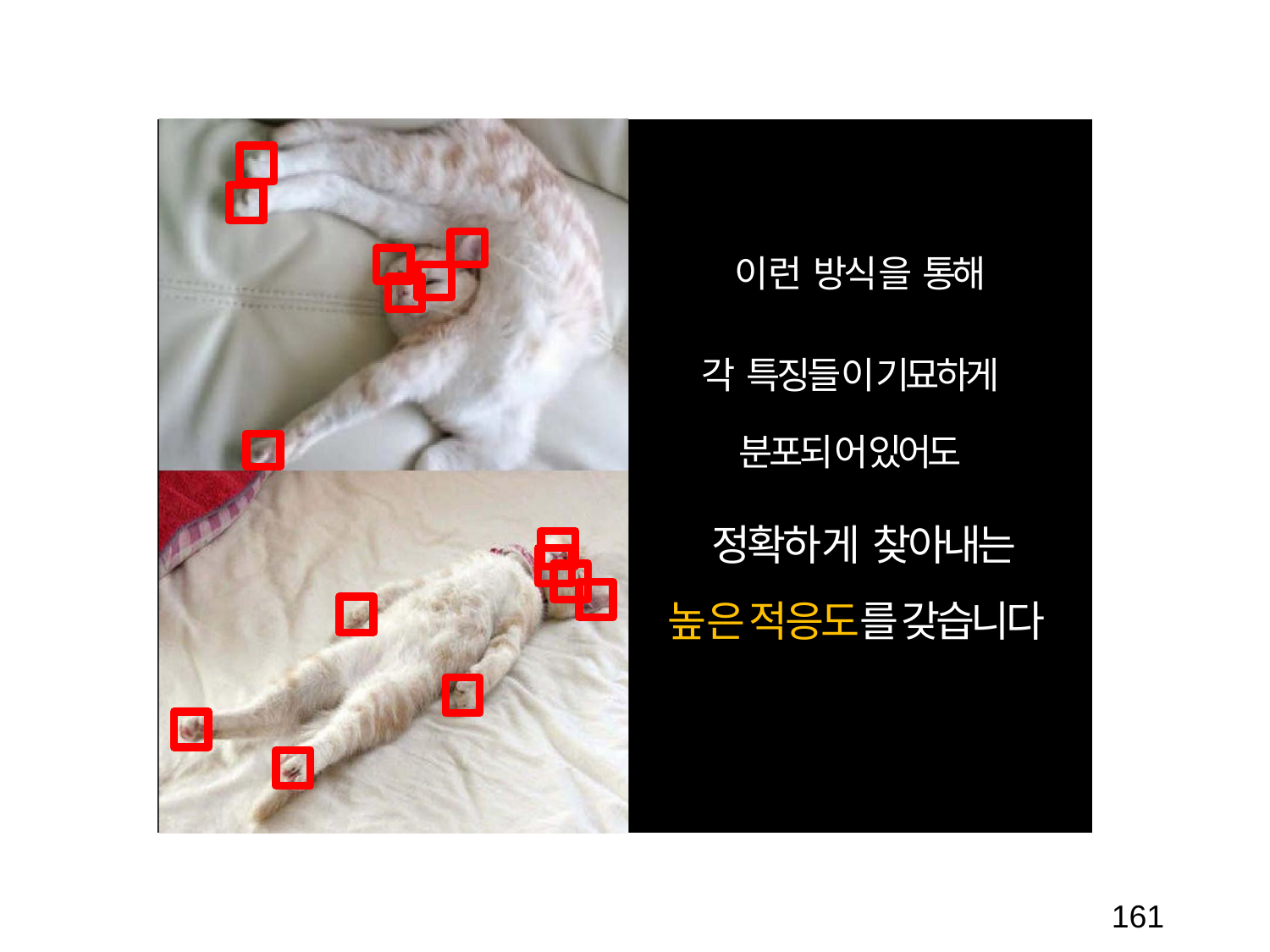

이런 방식을 통해

각 특징들이기묘하게 분포되어있어도
정확하게 찾아내는 높은적응도를갖습니다